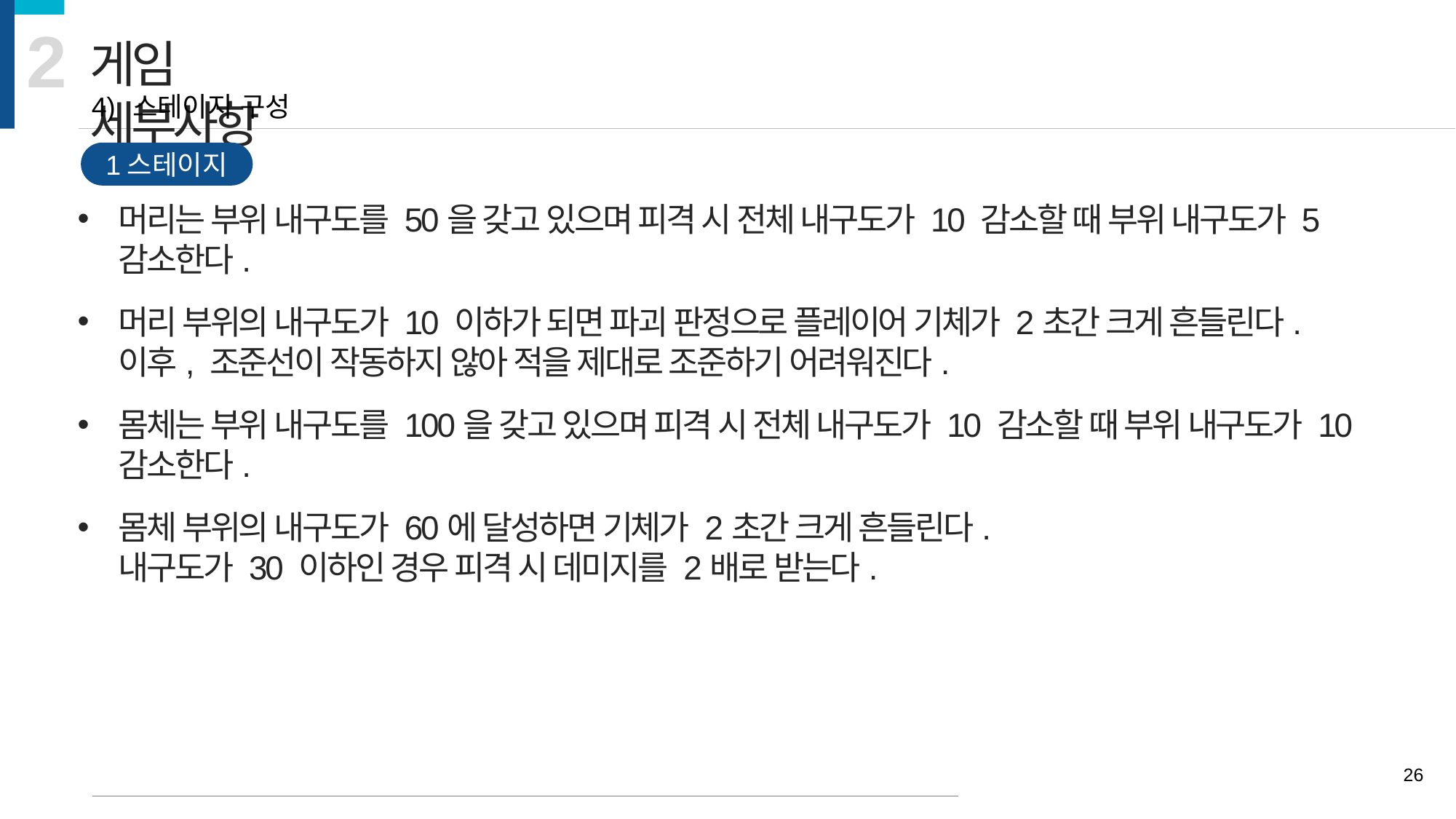

2
게임 세부사항
스테이지 구성
1스테이지
머리는 부위 내구도를 50을 갖고 있으며 피격 시 전체 내구도가 10 감소할 때 부위 내구도가 5 감소한다.
머리 부위의 내구도가 10 이하가 되면 파괴 판정으로 플레이어 기체가 2초간 크게 흔들린다.
이후, 조준선이 작동하지 않아 적을 제대로 조준하기 어려워진다.
몸체는 부위 내구도를 100을 갖고 있으며 피격 시 전체 내구도가 10 감소할 때 부위 내구도가 10 감소한다.
몸체 부위의 내구도가 60에 달성하면 기체가 2초간 크게 흔들린다.
내구도가 30 이하인 경우 피격 시 데미지를 2배로 받는다.
26